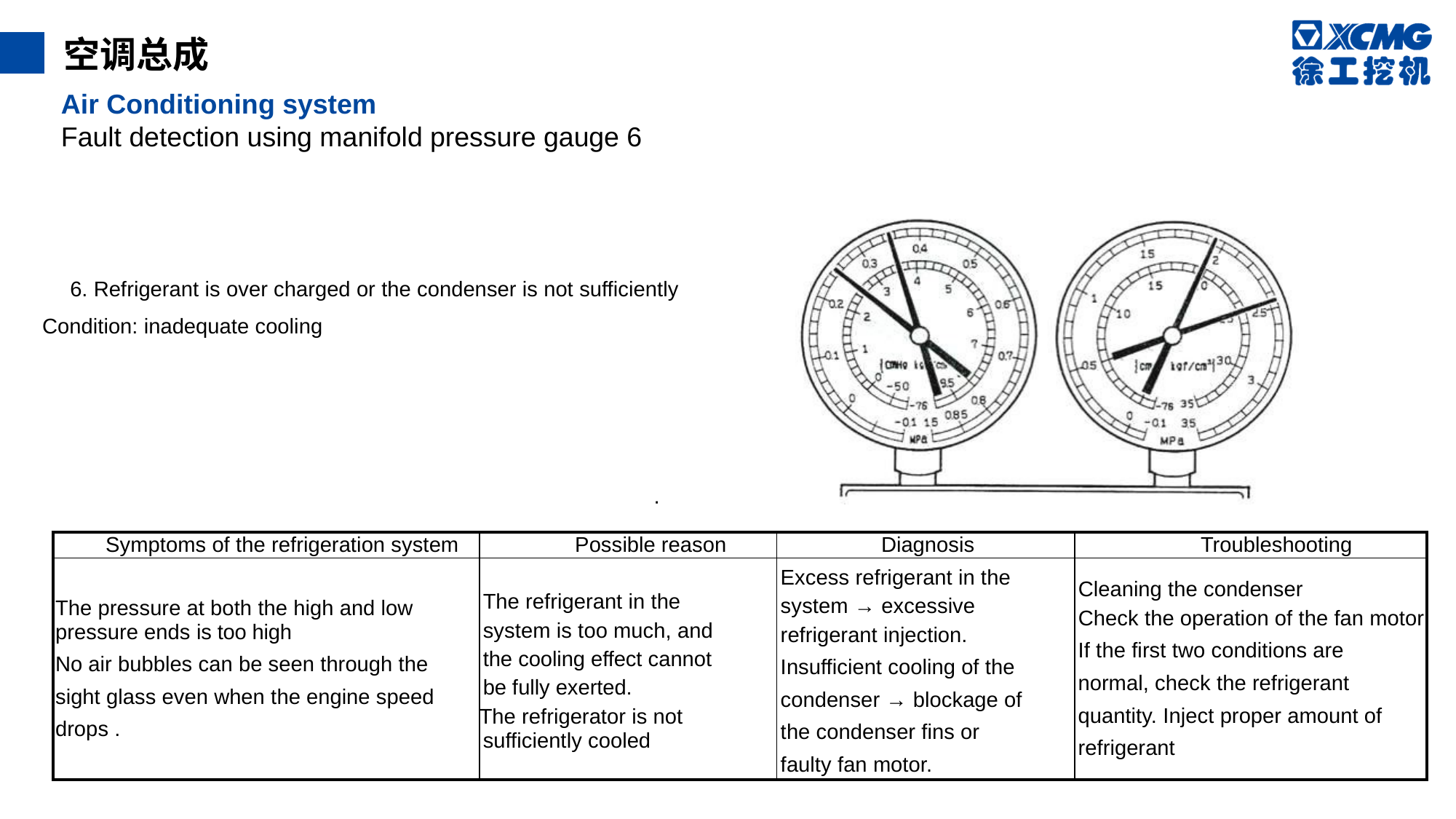

空调总成

Air Conditioning system
Fault detection using manifold pressure gauge 6

6. Refrigerant is over charged or the condenser is not sufficiently
Condition: inadequate cooling
·
| Symptoms of the refrigeration system | Possible reason | Diagnosis | Troubleshooting |
| --- | --- | --- | --- |
| The pressure at both the high and low pressure ends is too high No air bubbles can be seen through the sight glass even when the engine speed drops . | The refrigerant in the system is too much, and the cooling effect cannot be fully exerted. The refrigerator is not sufficiently cooled | Excess refrigerant in the system → excessive refrigerant injection. Insufficient cooling of the condenser → blockage of the condenser fins or faulty fan motor. | Cleaning the condenser Check the operation of the fan motor If the first two conditions are normal, check the refrigerant quantity. Inject proper amount of refrigerant |